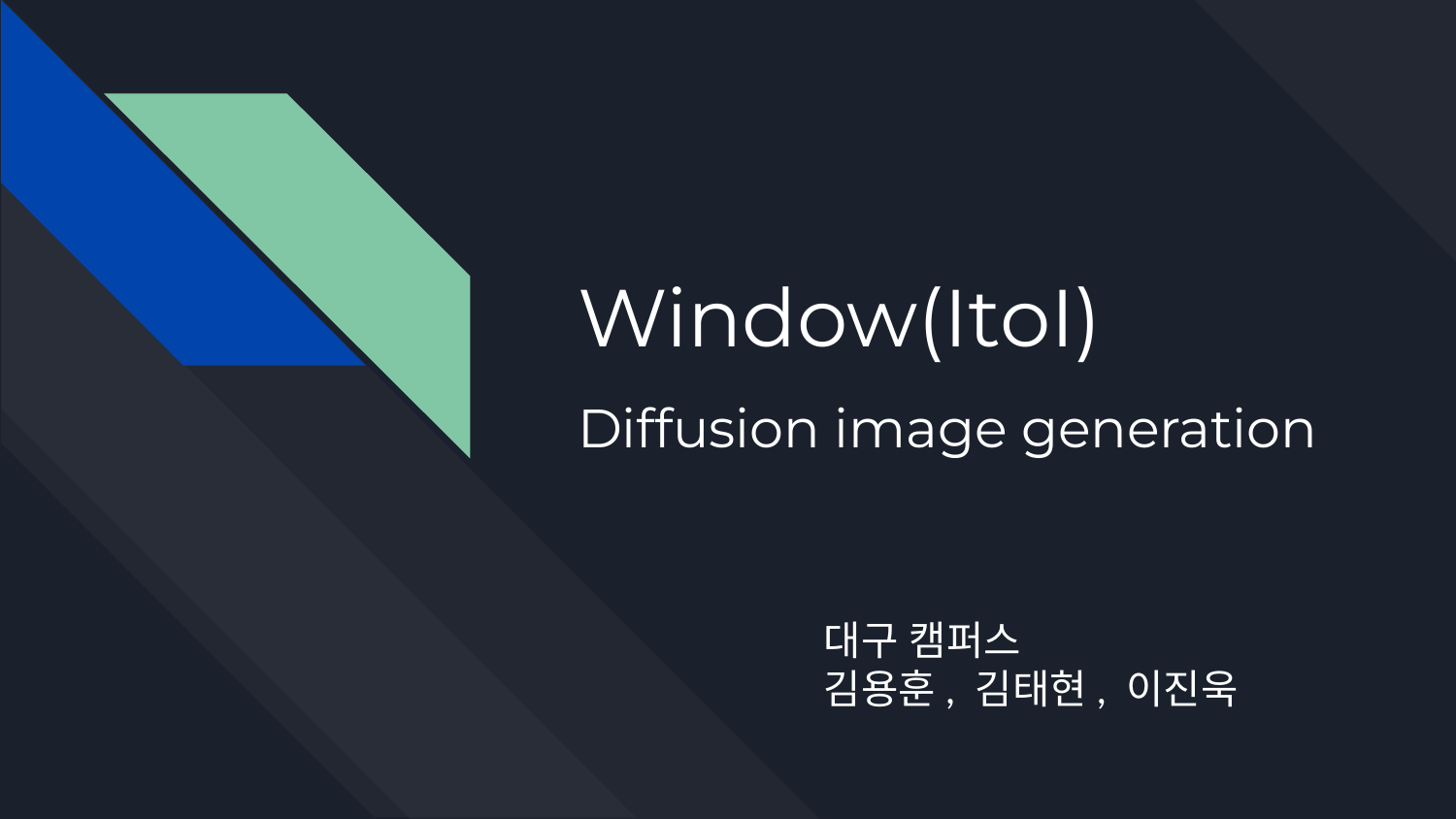

# Window(ItoI)
Diffusion image generation
대구 캠퍼스
김용훈, 김태현, 이진욱